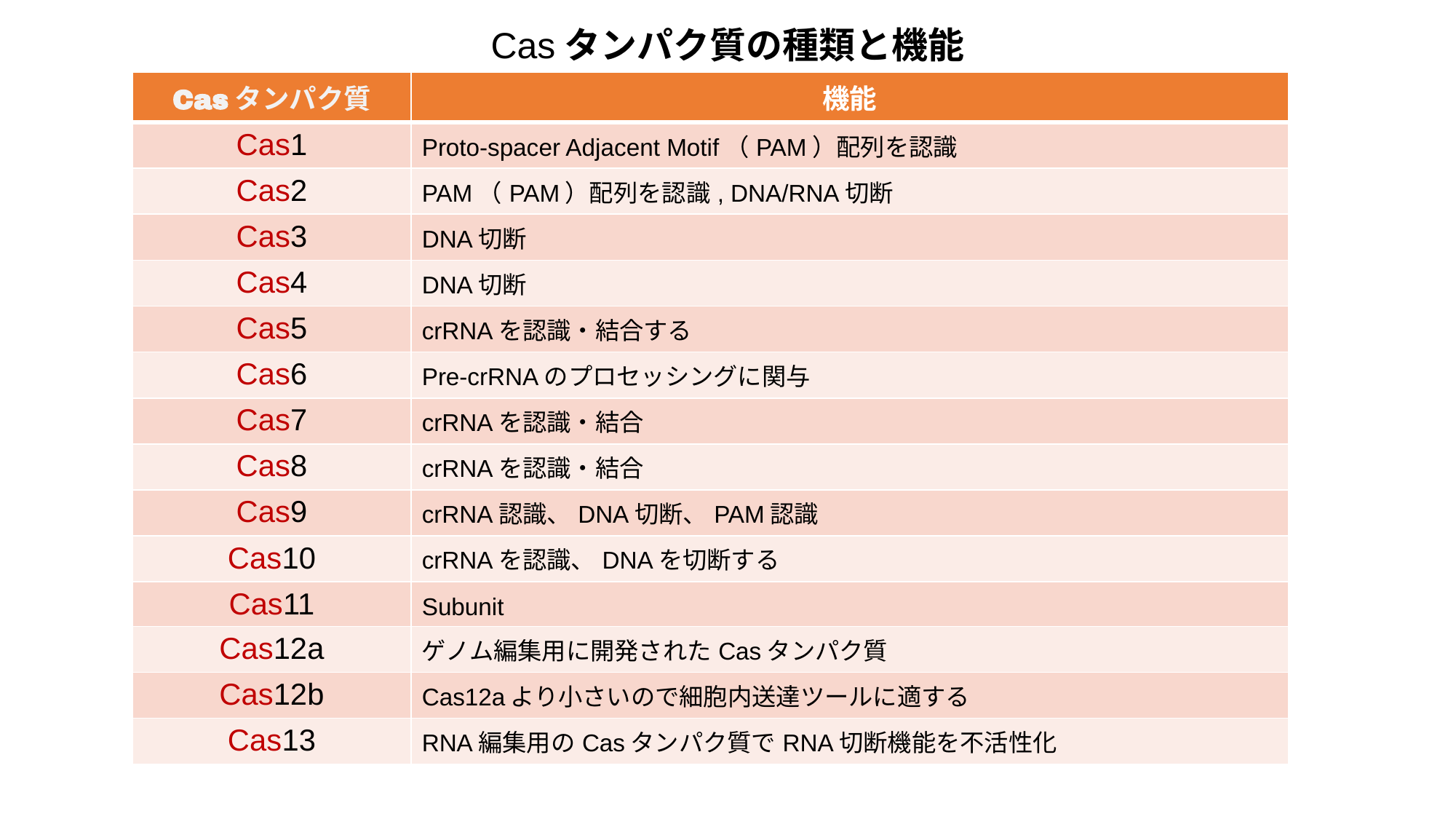

Casタンパク質の種類と機能
| Casタンパク質 | 機能 |
| --- | --- |
| Cas1 | Proto-spacer Adjacent Motif（PAM）配列を認識 |
| Cas2 | PAM（PAM）配列を認識, DNA/RNA切断 |
| Cas3 | DNA切断 |
| Cas4 | DNA切断 |
| Cas5 | crRNAを認識・結合する |
| Cas6 | Pre-crRNAのプロセッシングに関与 |
| Cas7 | crRNAを認識・結合 |
| Cas8 | crRNAを認識・結合 |
| Cas9 | crRNA認識、DNA切断、PAM認識 |
| Cas10 | crRNAを認識、DNAを切断する |
| Cas11 | Subunit |
| Cas12a | ゲノム編集用に開発されたCasタンパク質 |
| Cas12b | Cas12aより小さいので細胞内送達ツールに適する |
| Cas13 | RNA編集用のCasタンパク質でRNA切断機能を不活性化 |
https://note.com/stakgene/n/n096f0fc9a7ea